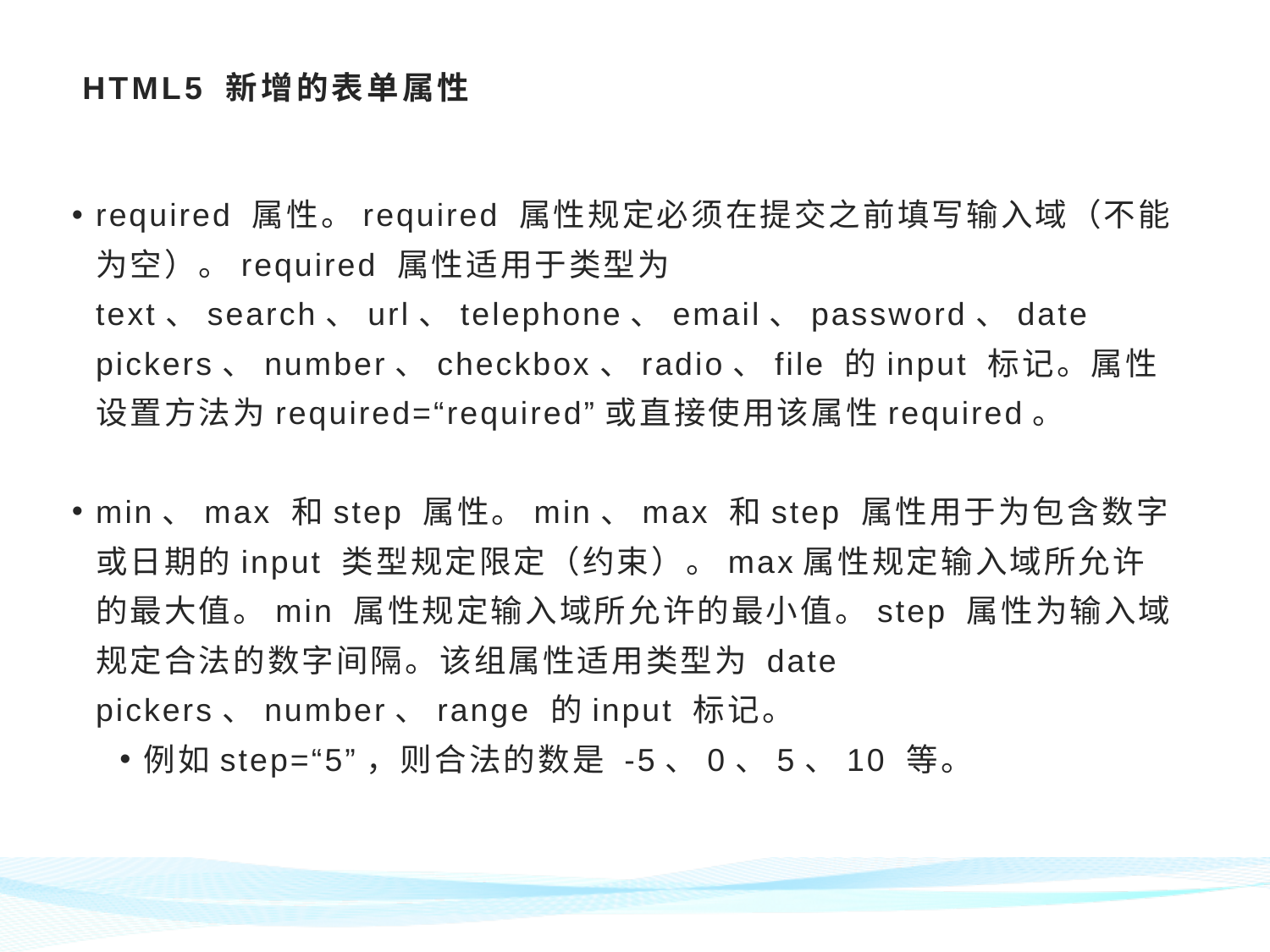

# HTML5 新增的表单属性
required 属性。required 属性规定必须在提交之前填写输入域（不能为空）。required 属性适用于类型为text、search、url、telephone、email、password、date pickers、number、checkbox、radio、file 的input 标记。属性设置方法为required=“required”或直接使用该属性required。

min、max 和step 属性。min、max 和step 属性用于为包含数字或日期的input 类型规定限定（约束）。max属性规定输入域所允许的最大值。min 属性规定输入域所允许的最小值。step 属性为输入域规定合法的数字间隔。该组属性适用类型为 date pickers、number、range 的input 标记。
例如step=“5”，则合法的数是 -5、0、5、10 等。